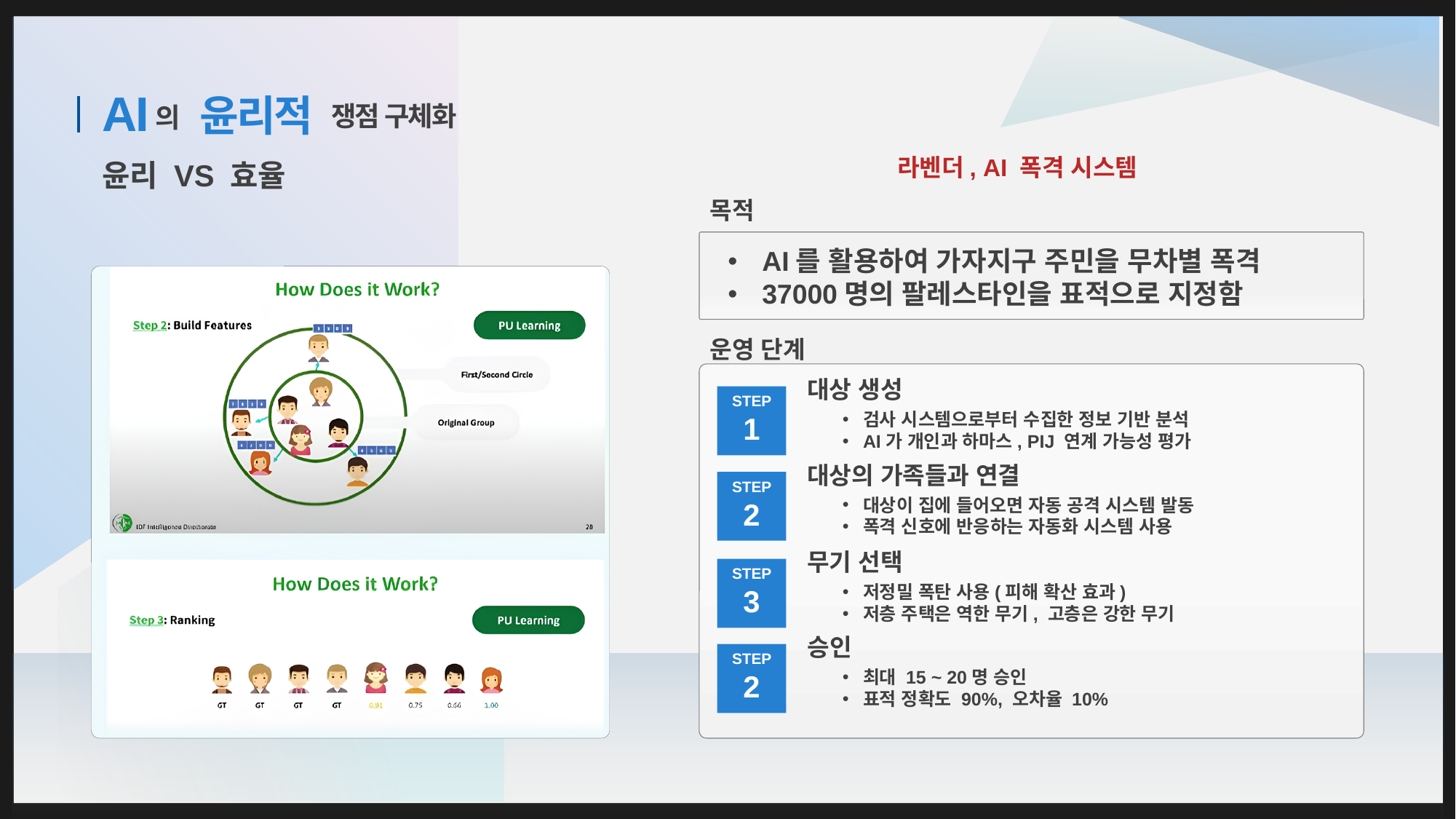

윤리적
쟁점 구체화
AI
# 의
라벤더, AI 폭격 시스템
윤리 VS 효율
목적

AI를 활용하여 가자지구 주민을 무차별 폭격
37000명의 팔레스타인을 표적으로 지정함

운영 단계

대상 생성

STEP
1
검사 시스템으로부터 수집한 정보 기반 분석
AI가 개인과 하마스, PIJ 연계 가능성 평가
대상의 가족들과 연결

STEP
2
대상이 집에 들어오면 자동 공격 시스템 발동
폭격 신호에 반응하는 자동화 시스템 사용
무기 선택

STEP
3
저정밀 폭탄 사용(피해 확산 효과)
저층 주택은 역한 무기, 고층은 강한 무기
승인

STEP
2
최대 15 ~ 20명 승인
표적 정확도 90%, 오차율 10%